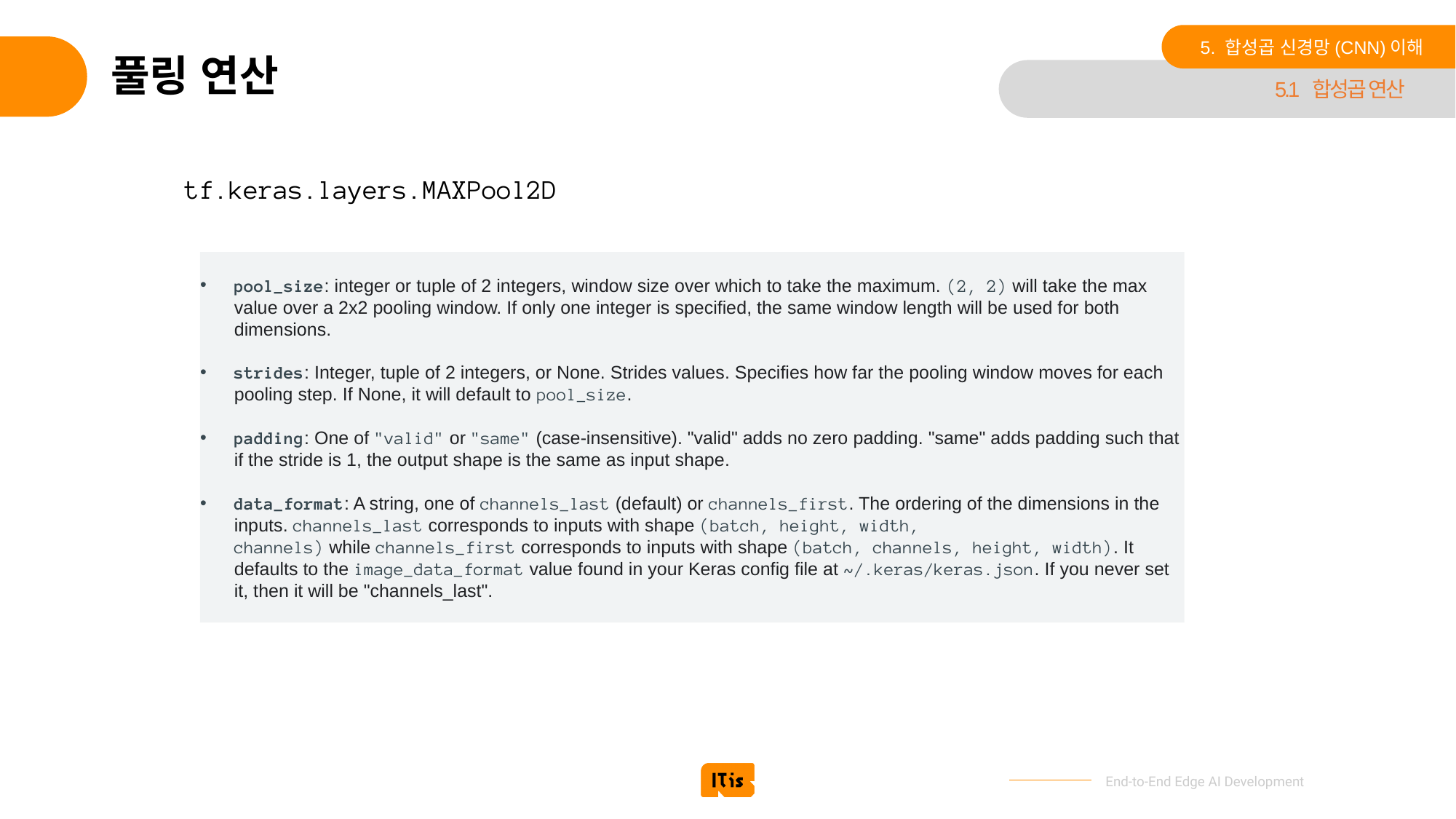

5. 합성곱 신경망(CNN)이해
# 풀링 연산
5.1  합성곱 연산

tf.keras.layers.MAXPool2D

pool_size: integer or tuple of 2 integers, window size over which to take the maximum. (2, 2) will take the max value over a 2x2 pooling window. If only one integer is specified, the same window length will be used for both dimensions.

strides: Integer, tuple of 2 integers, or None. Strides values. Specifies how far the pooling window moves for each pooling step. If None, it will default to pool_size.

padding: One of "valid" or "same" (case-insensitive). "valid" adds no zero padding. "same" adds padding such that if the stride is 1, the output shape is the same as input shape.

data_format: A string, one of channels_last (default) or channels_first. The ordering of the dimensions in the inputs. channels_last corresponds to inputs with shape (batch, height, width, channels) while channels_first corresponds to inputs with shape (batch, channels, height, width). It defaults to the image_data_format value found in your Keras config file at ~/.keras/keras.json. If you never set it, then it will be "channels_last".